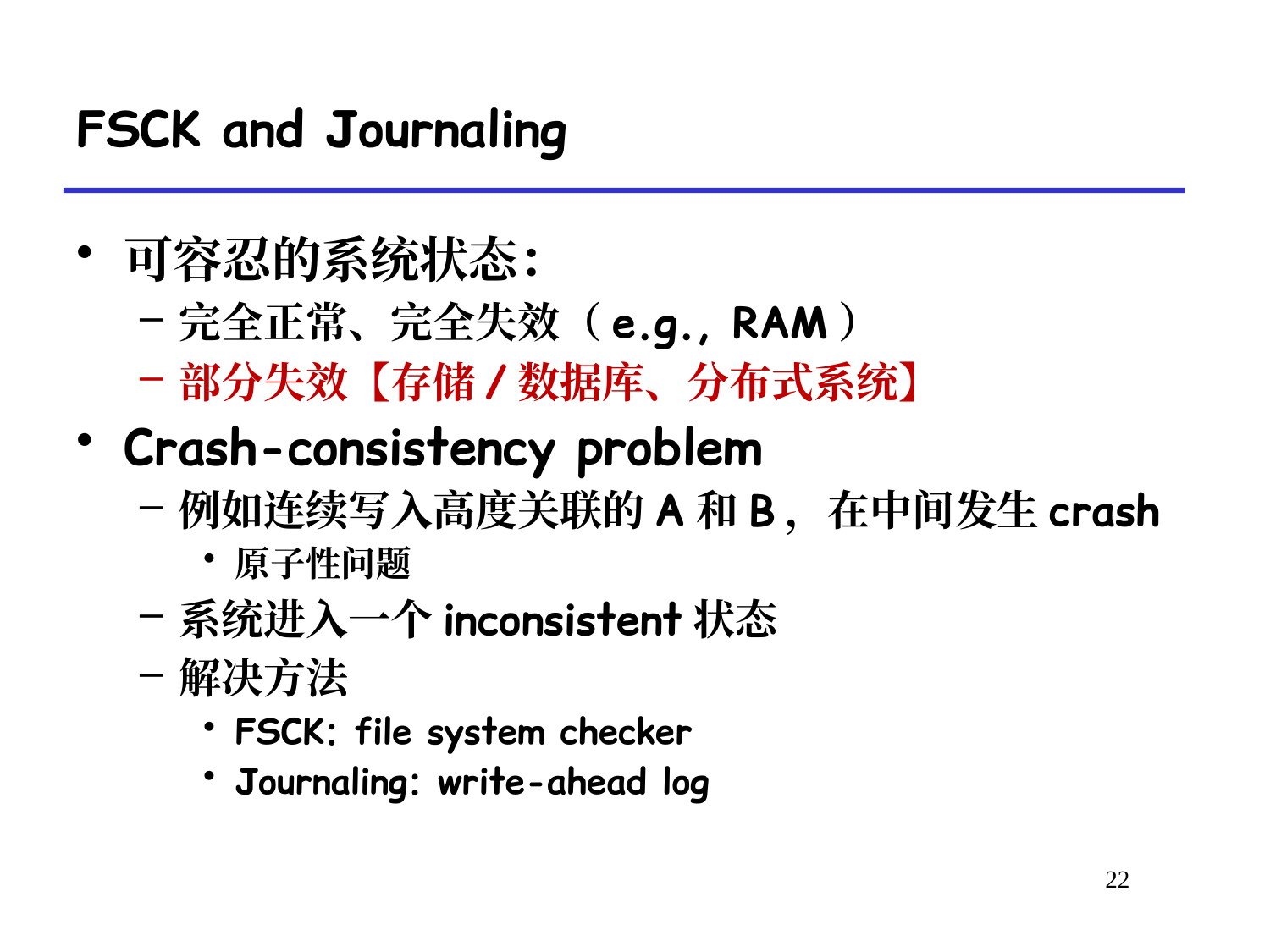

# FSCK and Journaling
可容忍的系统状态：
完全正常、完全失效（e.g., RAM）
部分失效【存储/数据库、分布式系统】
Crash-consistency problem
例如连续写入高度关联的A和B，在中间发生crash
原子性问题
系统进入一个inconsistent状态
解决方法
FSCK: file system checker
Journaling: write-ahead log
22